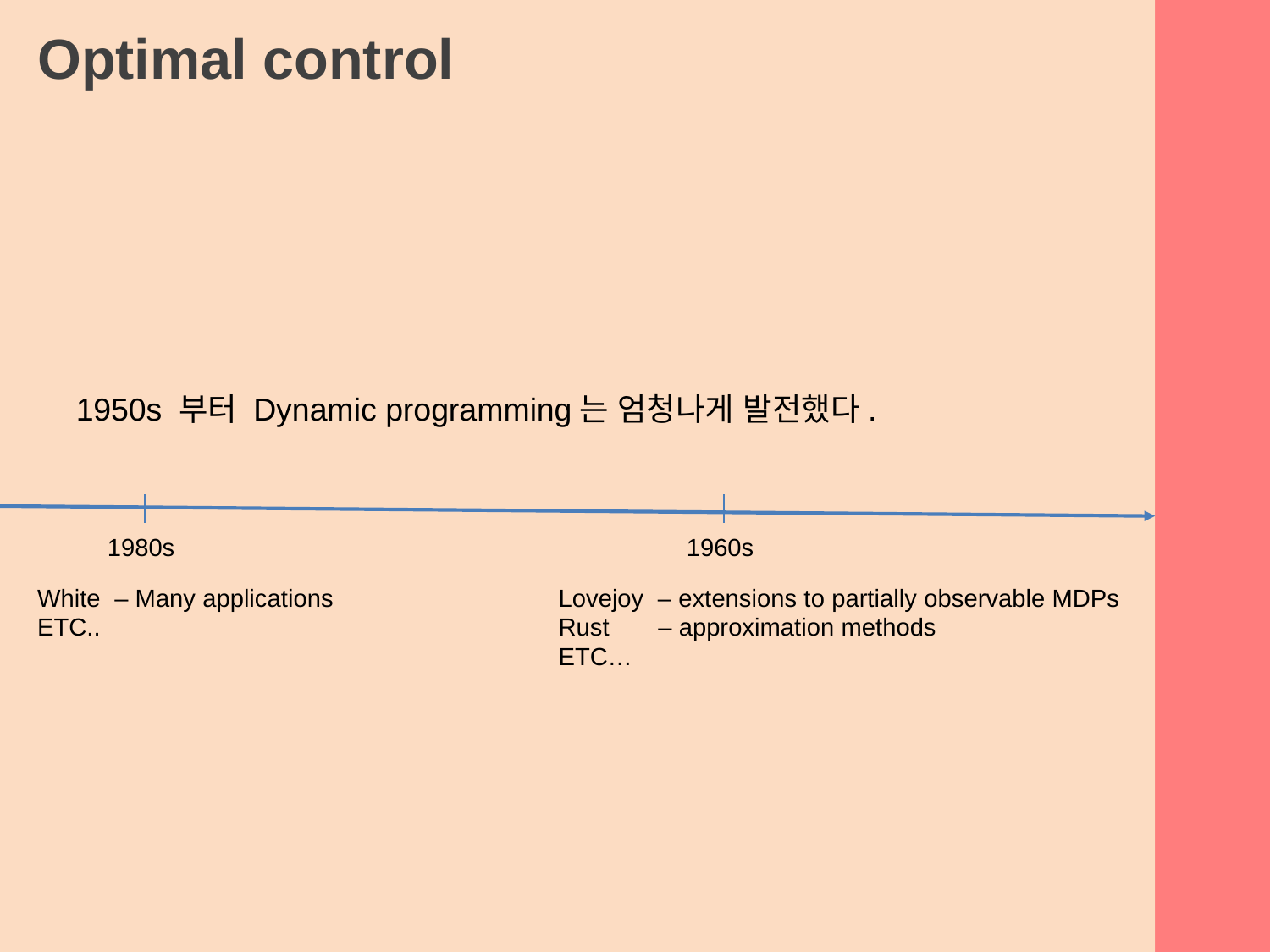

Optimal control
1950s 부터 Dynamic programming는 엄청나게 발전했다.
1980s
1960s
White  – Many applications
ETC..
Lovejoy  – extensions to partially observable MDPs
Rust       – approximation methods
ETC…